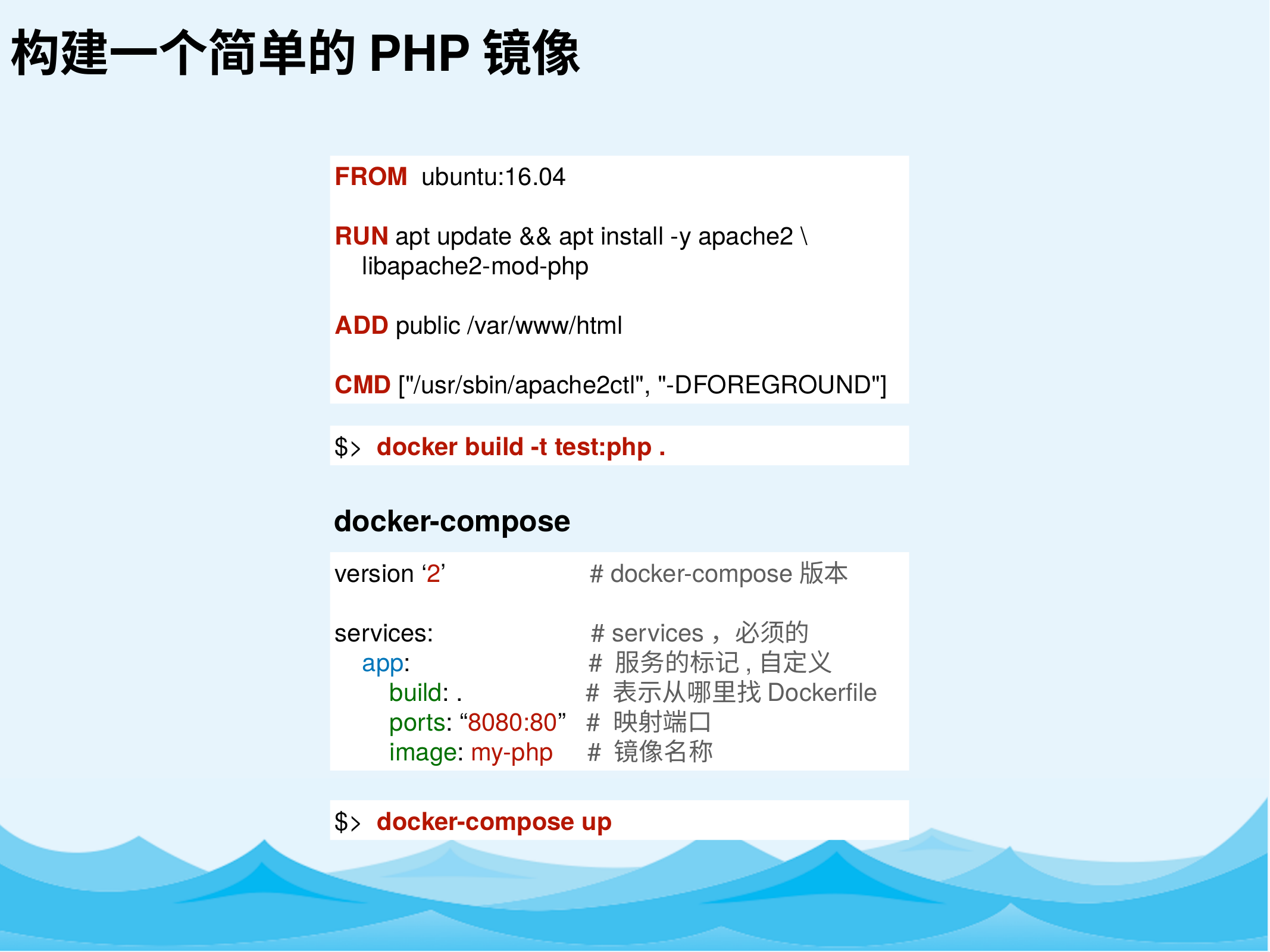

构建一个简单的PHP镜像
FROM  ubuntu:16.04

RUN apt update && apt install -y apache2 \
    libapache2-mod-php

ADD public /var/www/html

CMD ["/usr/sbin/apache2ctl", "-DFOREGROUND"]
$>  docker build -t test:php .
docker-compose
version ‘2’                     # docker-compose版本

services:                       # services，必须的
    app:                          # 服务的标记,自定义
        build: .                  # 表示从哪里找Dockerfile
        ports: “8080:80”   # 映射端口
        image: my-php     # 镜像名称
$>  docker-compose up